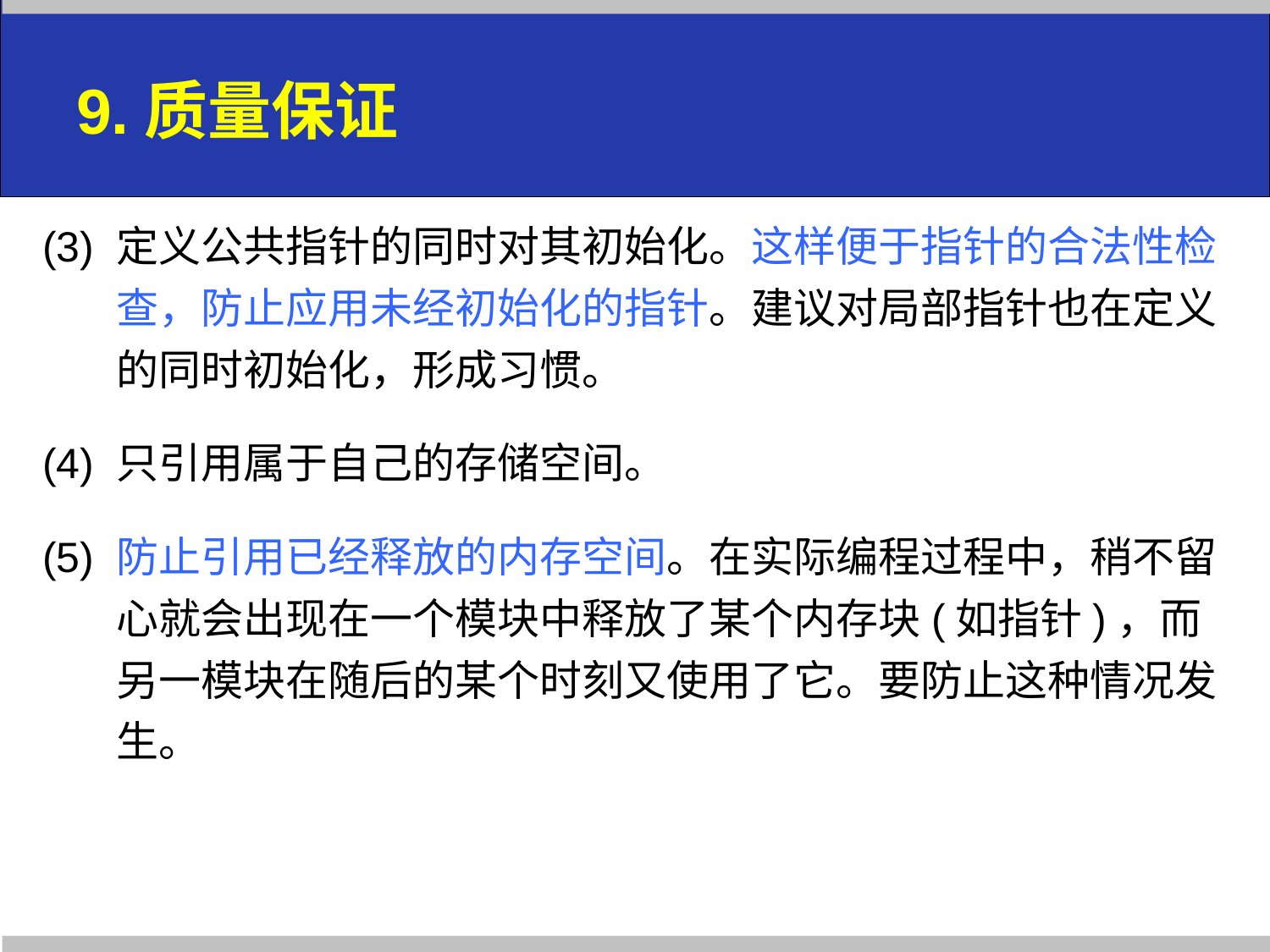

# 9.质量保证
(3) 定义公共指针的同时对其初始化。这样便于指针的合法性检查，防止应用未经初始化的指针。建议对局部指针也在定义的同时初始化，形成习惯。
(4) 只引用属于自己的存储空间。
(5) 防止引用已经释放的内存空间。在实际编程过程中，稍不留心就会出现在一个模块中释放了某个内存块(如指针)，而另一模块在随后的某个时刻又使用了它。要防止这种情况发生。

700